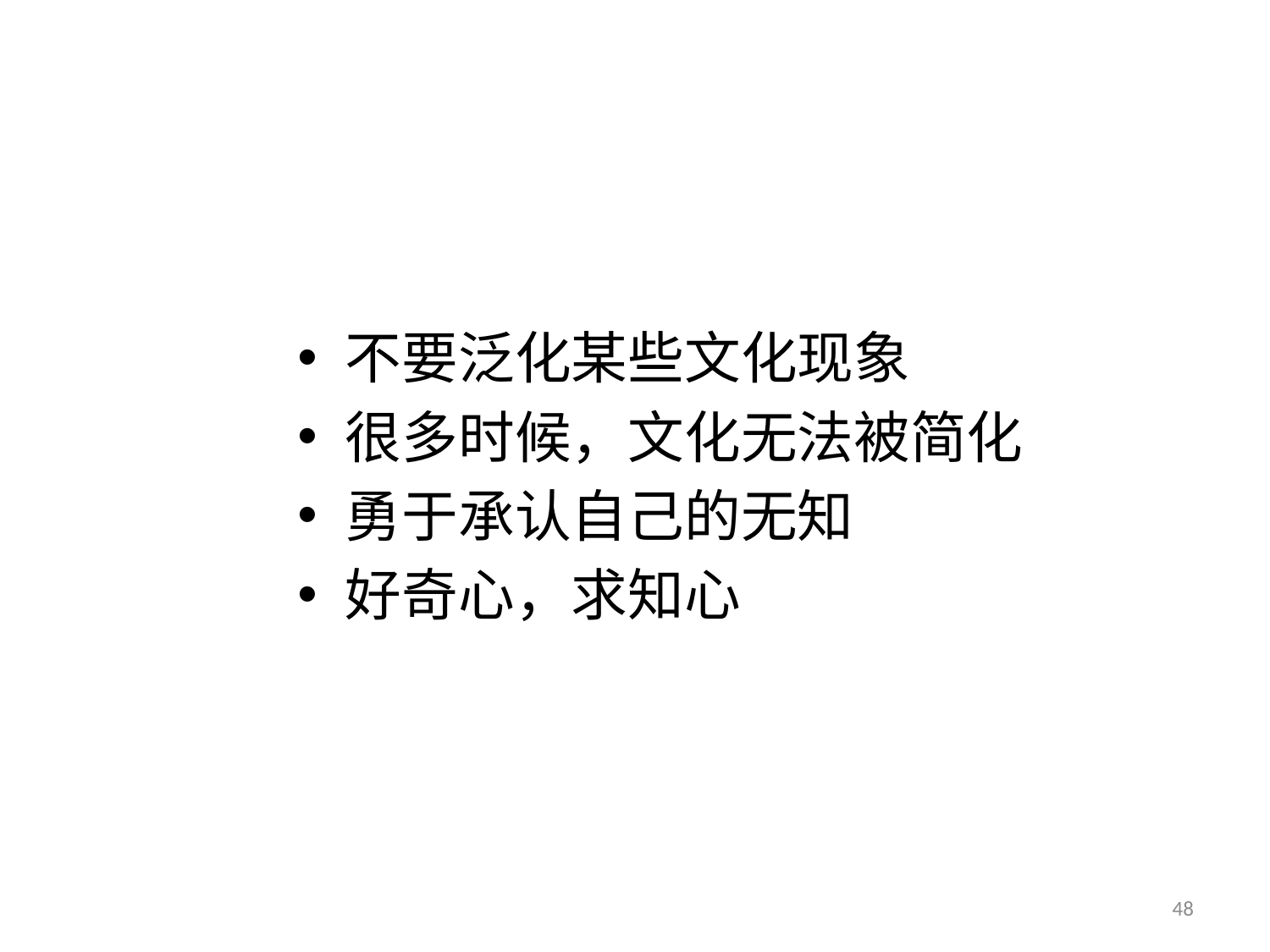

#
不要泛化某些文化现象
很多时候，文化无法被简化
勇于承认自己的无知
好奇心，求知心
48